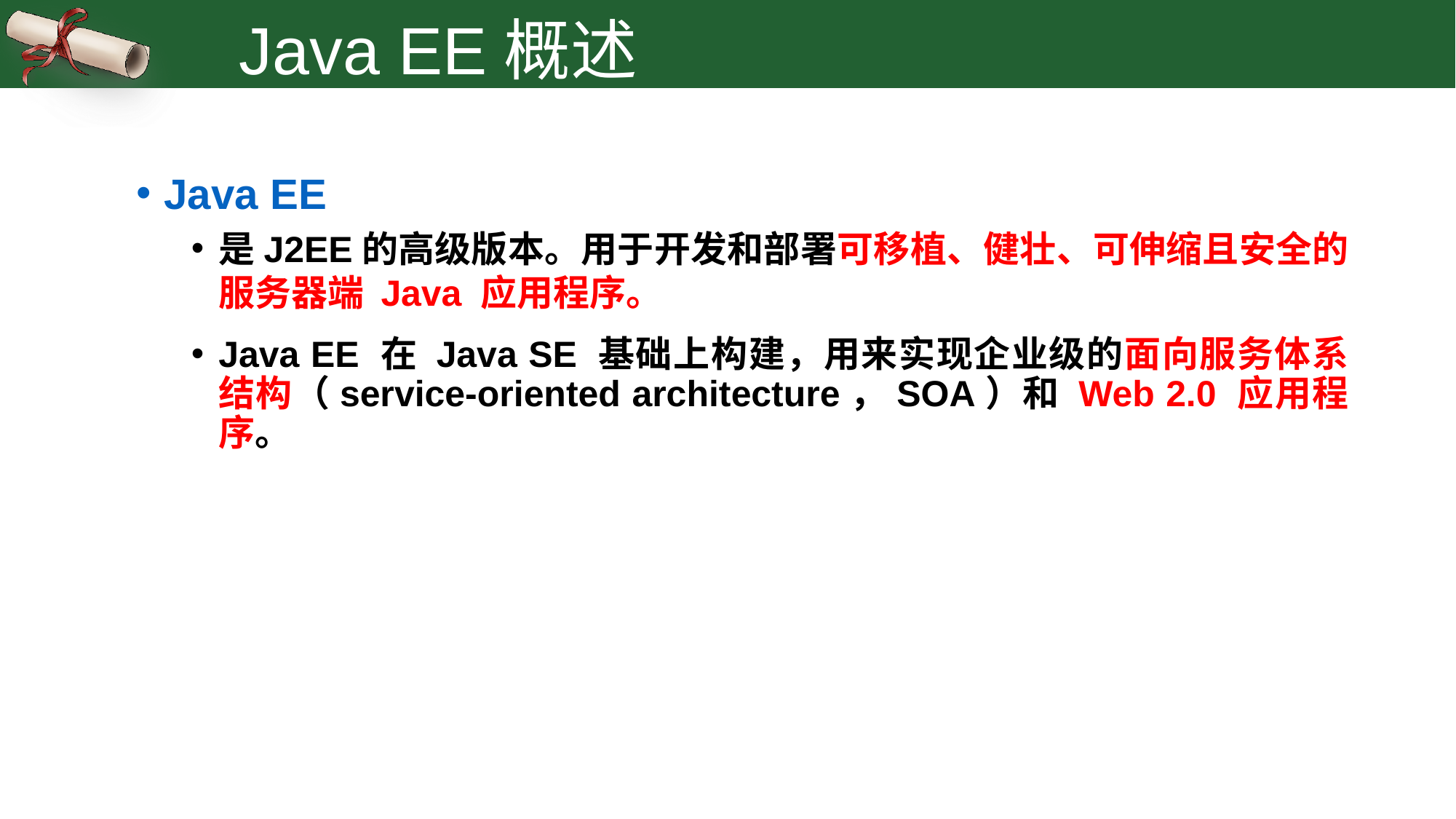

Java EE概述
Java EE
是J2EE的高级版本。用于开发和部署可移植、健壮、可伸缩且安全的服务器端 Java 应用程序。
Java EE 在 Java SE 基础上构建，用来实现企业级的面向服务体系结构（service-oriented architecture，SOA）和 Web 2.0 应用程序。